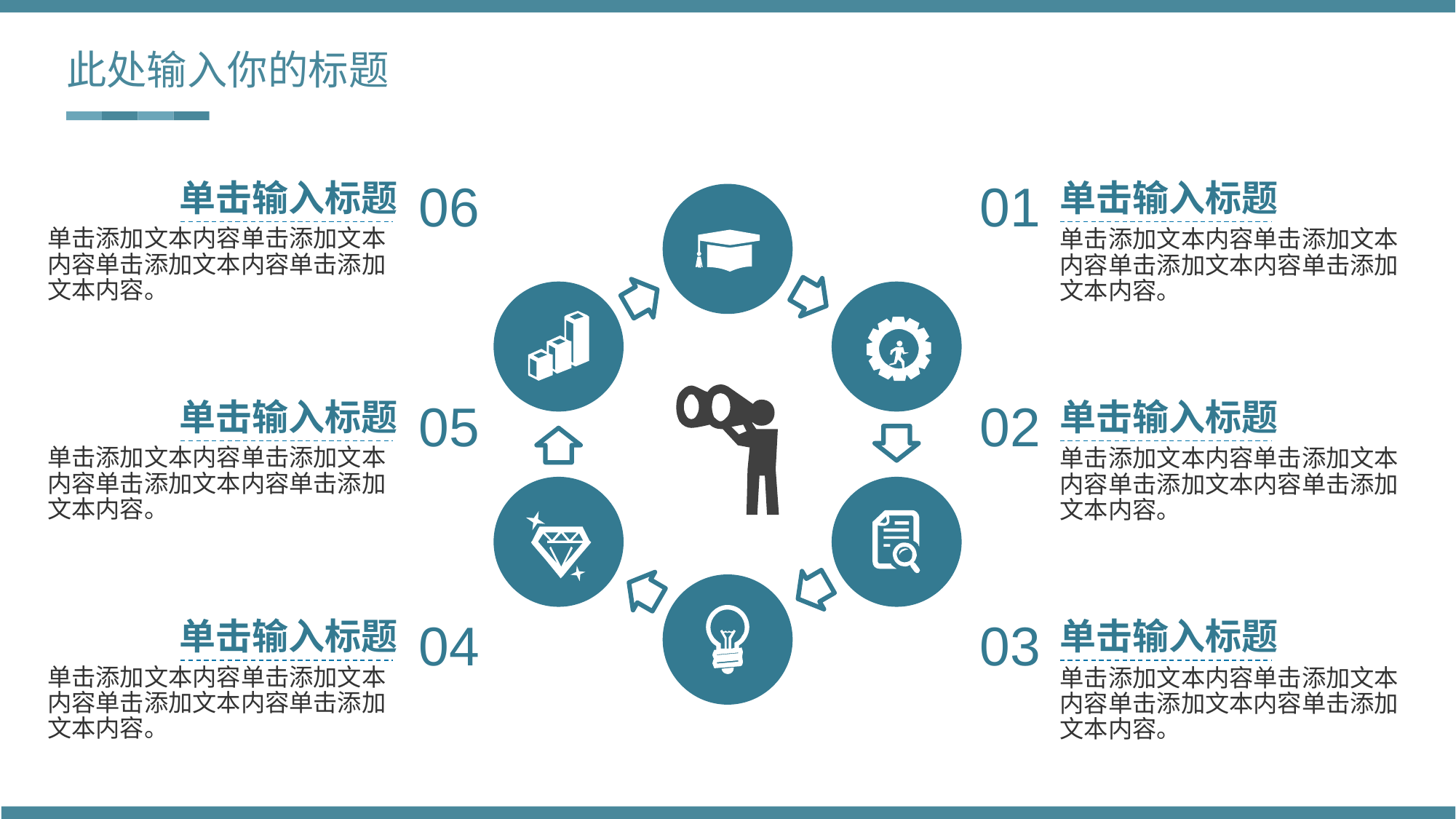

此处输入你的标题

06
单击输入标题
单击添加文本内容单击添加文本内容单击添加文本内容单击添加文本内容。
01
单击输入标题
单击添加文本内容单击添加文本内容单击添加文本内容单击添加文本内容。

05
单击输入标题
单击添加文本内容单击添加文本内容单击添加文本内容单击添加文本内容。
02
单击输入标题
单击添加文本内容单击添加文本内容单击添加文本内容单击添加文本内容。

04
单击输入标题
单击添加文本内容单击添加文本内容单击添加文本内容单击添加文本内容。
03
单击输入标题
单击添加文本内容单击添加文本内容单击添加文本内容单击添加文本内容。